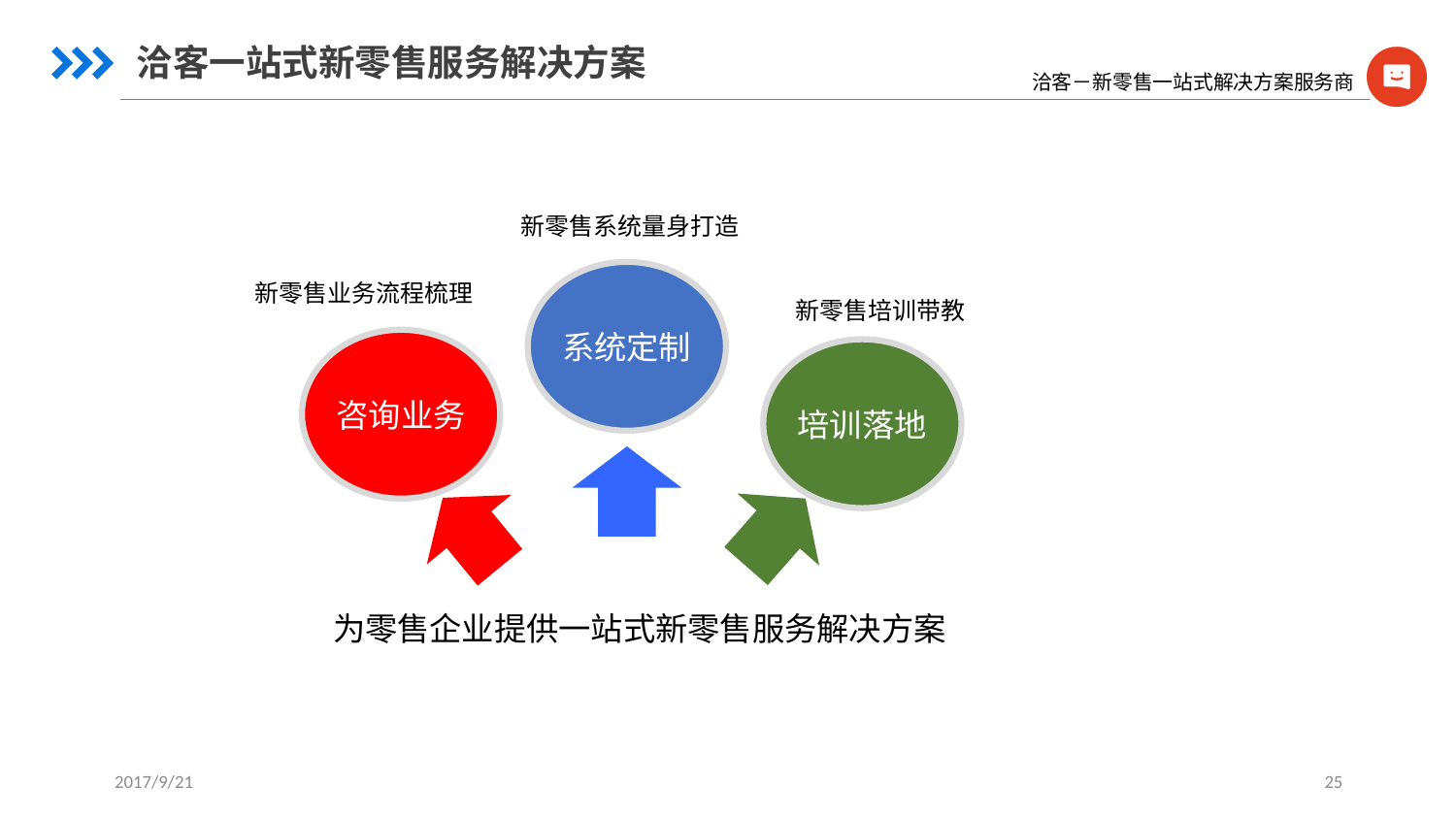

洽客一站式新零售服务解决方案

新零售系统量身打造
系统定制
新零售业务流程梳理
新零售培训带教
咨询业务
培训落地

为零售企业提供一站式新零售服务解决方案
2017/9/21
25